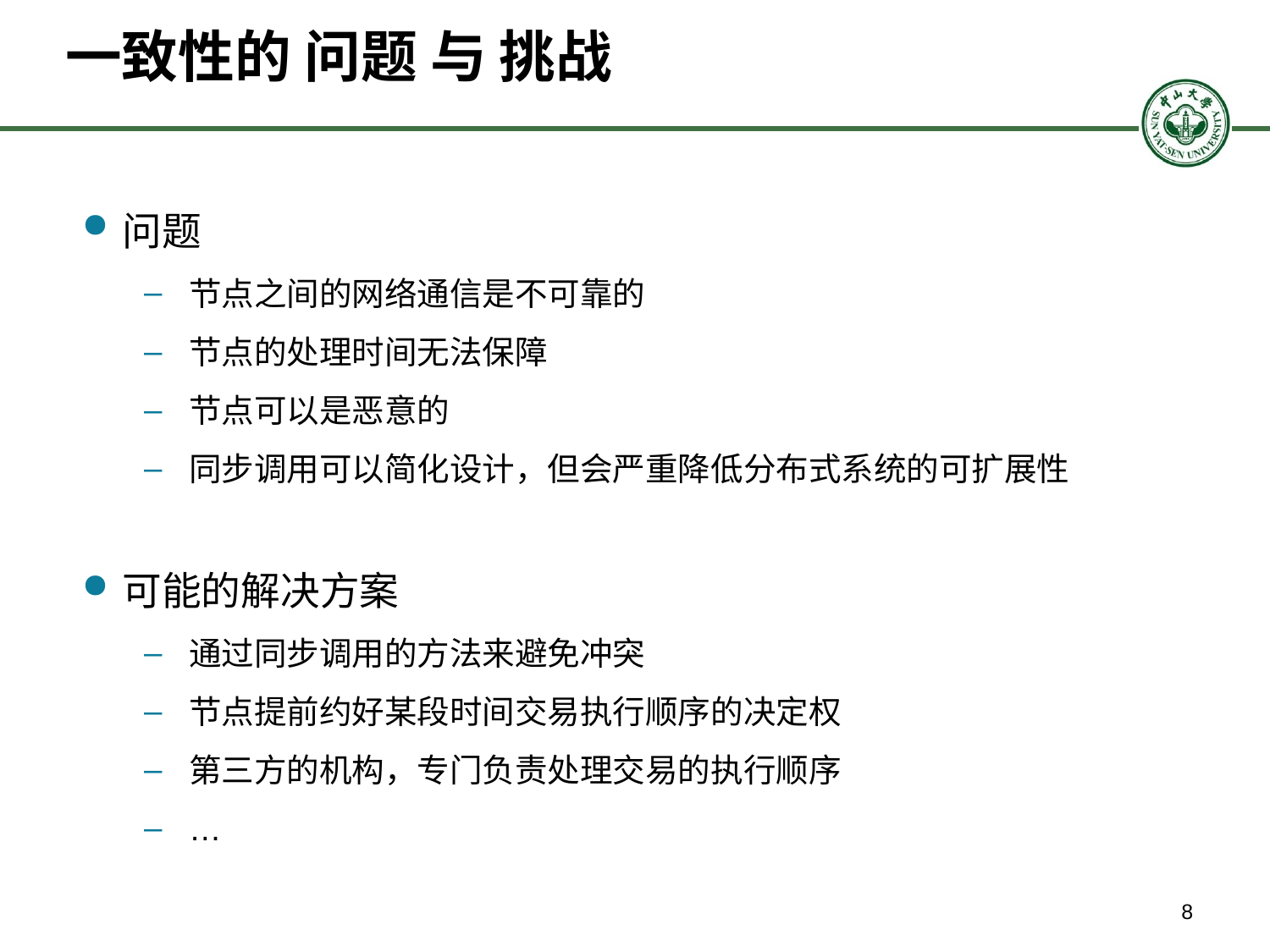

# 一致性的 问题 与 挑战
问题
节点之间的网络通信是不可靠的
节点的处理时间无法保障
节点可以是恶意的
同步调用可以简化设计，但会严重降低分布式系统的可扩展性

可能的解决方案
通过同步调用的方法来避免冲突
节点提前约好某段时间交易执行顺序的决定权
第三方的机构，专门负责处理交易的执行顺序
…